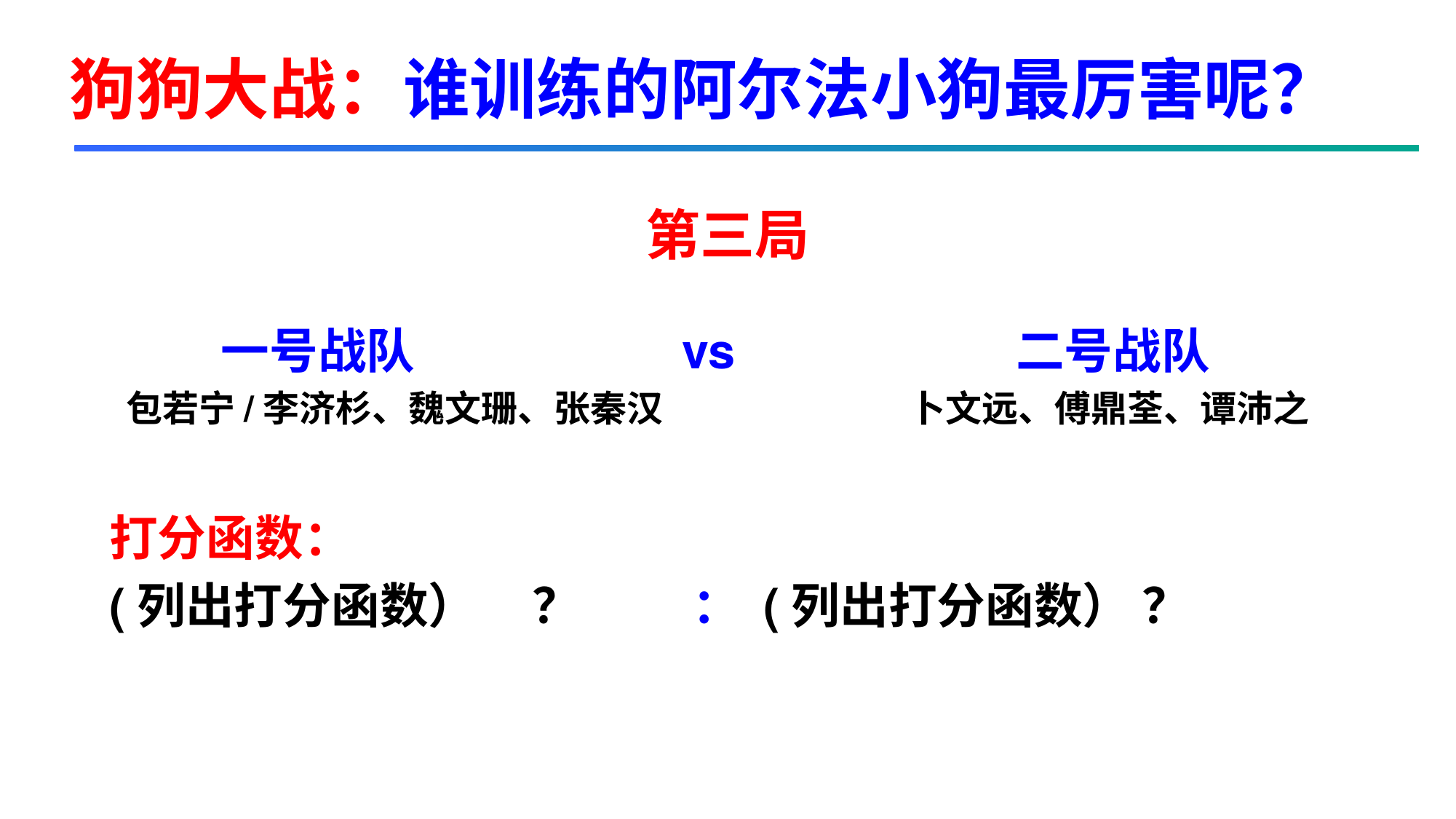

# 狗狗大战：谁训练的阿尔法小狗最厉害呢？
第三局
         一号战队                       vs                    二号战队
 包若宁/李济杉、魏文珊、张秦汉                              卜文远、傅鼎荃、谭沛之

打分函数：
(列出打分函数）     ？          ： (列出打分函数） ？